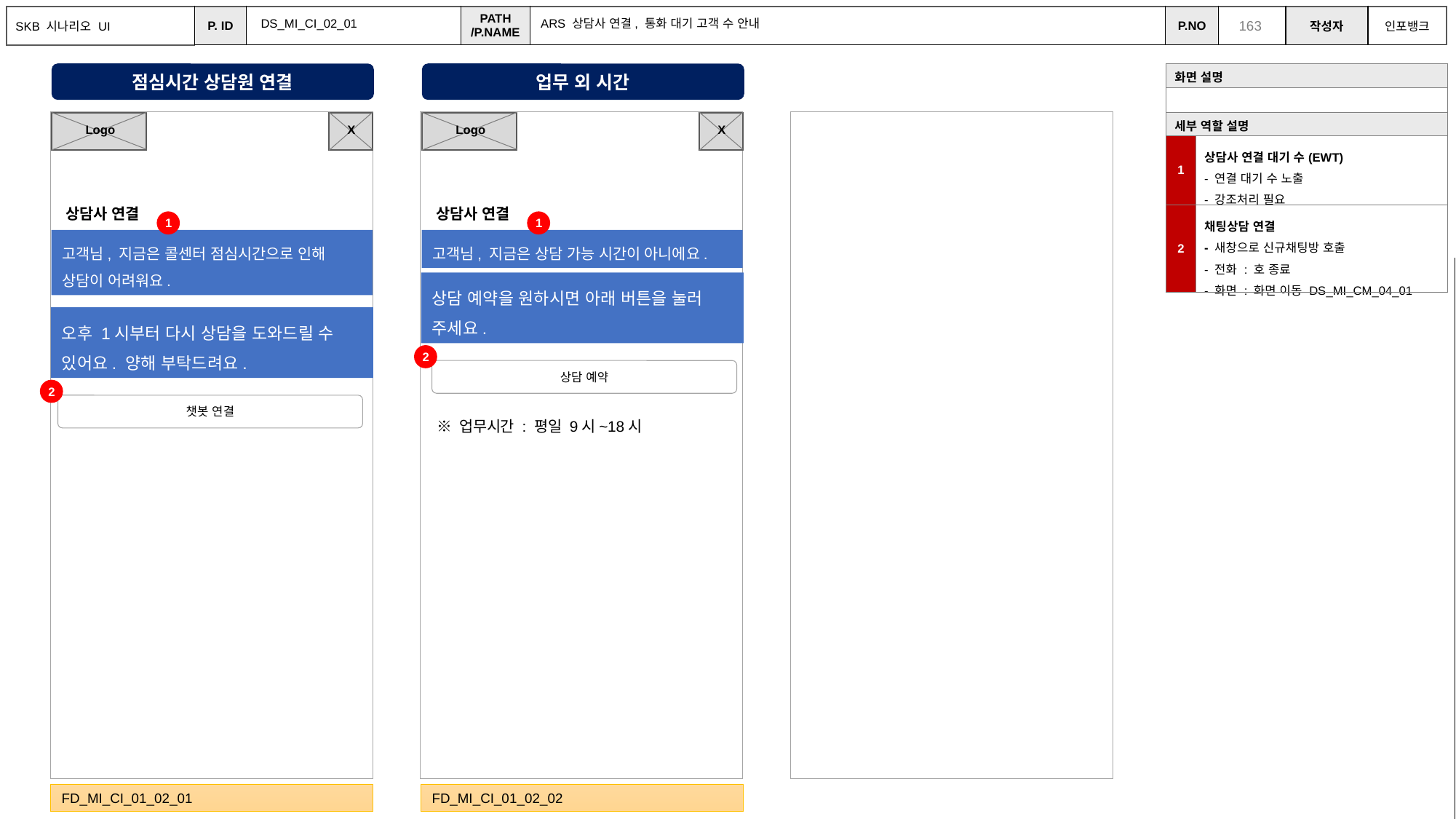

DS_MI_CI_02_01
ARS 상담사 연결, 통화 대기 고객 수 안내
점심시간 상담원 연결
업무 외 시간
| 화면 설명 |  |
| --- | --- |
|  |  |
| 세부 역할 설명 |  |
| 1 | 상담사 연결 대기 수(EWT) - 연결 대기 수 노출 - 강조처리 필요 |
| 2 | 채팅상담 연결 - 새창으로 신규채팅방 호출 - 전화 : 호 종료 - 화면 : 화면 이동 DS\_MI\_CM\_04\_01 |

X

X

Logo

Logo
상담사 연결
상담사 연결
1
1
고객님, 지금은 콜센터 점심시간으로 인해 상담이 어려워요.
고객님, 지금은 상담 가능 시간이 아니에요.
실시간데이터가 아니고 일반적인 정보로 고정적인 값을 제공..

일시에 따를 정해진값 조회는 필요함

고장진단만 가능하게 취소처리
고장진단

현재 개발범위는 AS만 가능
AS
가정내PC/TV이동

리모컨택배

안됨
가입
상품변경(전화,전화방식)
상품변경(인터넷, TV기술방식변경)
이전설치
상담 예약을 원하시면 아래 버튼을 눌러 주세요.
오후 1시부터 다시 상담을 도와드릴 수 있어요. 양해 부탁드려요.
2

상담 예약
2

챗봇 연결
※ 업무시간 : 평일 9시~18시
FD_MI_CI_01_02_01
FD_MI_CI_01_02_02